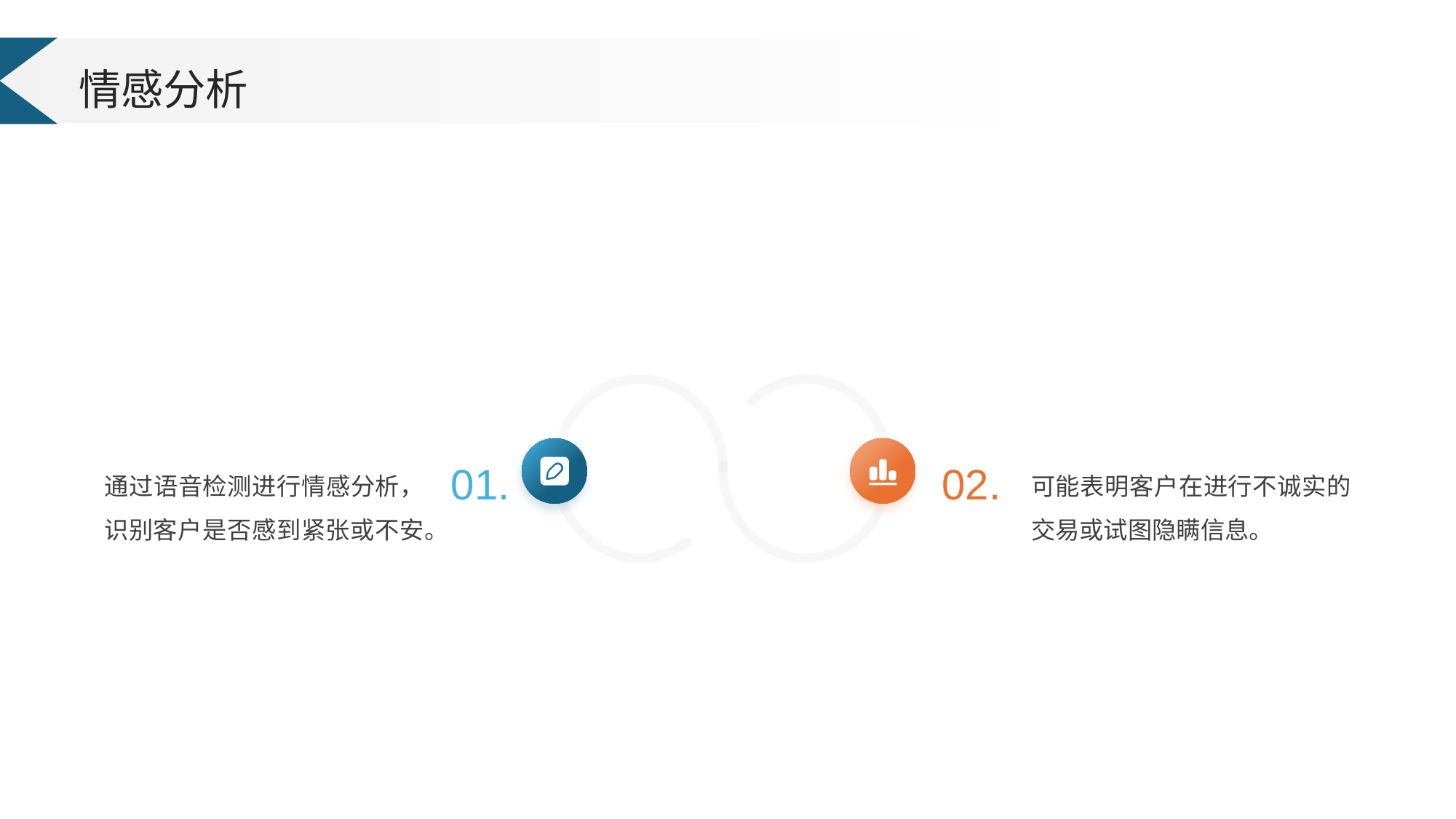

情感分析

通过语音检测进行情感分析，识别客户是否感到紧张或不安。
可能表明客户在进行不诚实的交易或试图隐瞒信息。
01.
02.